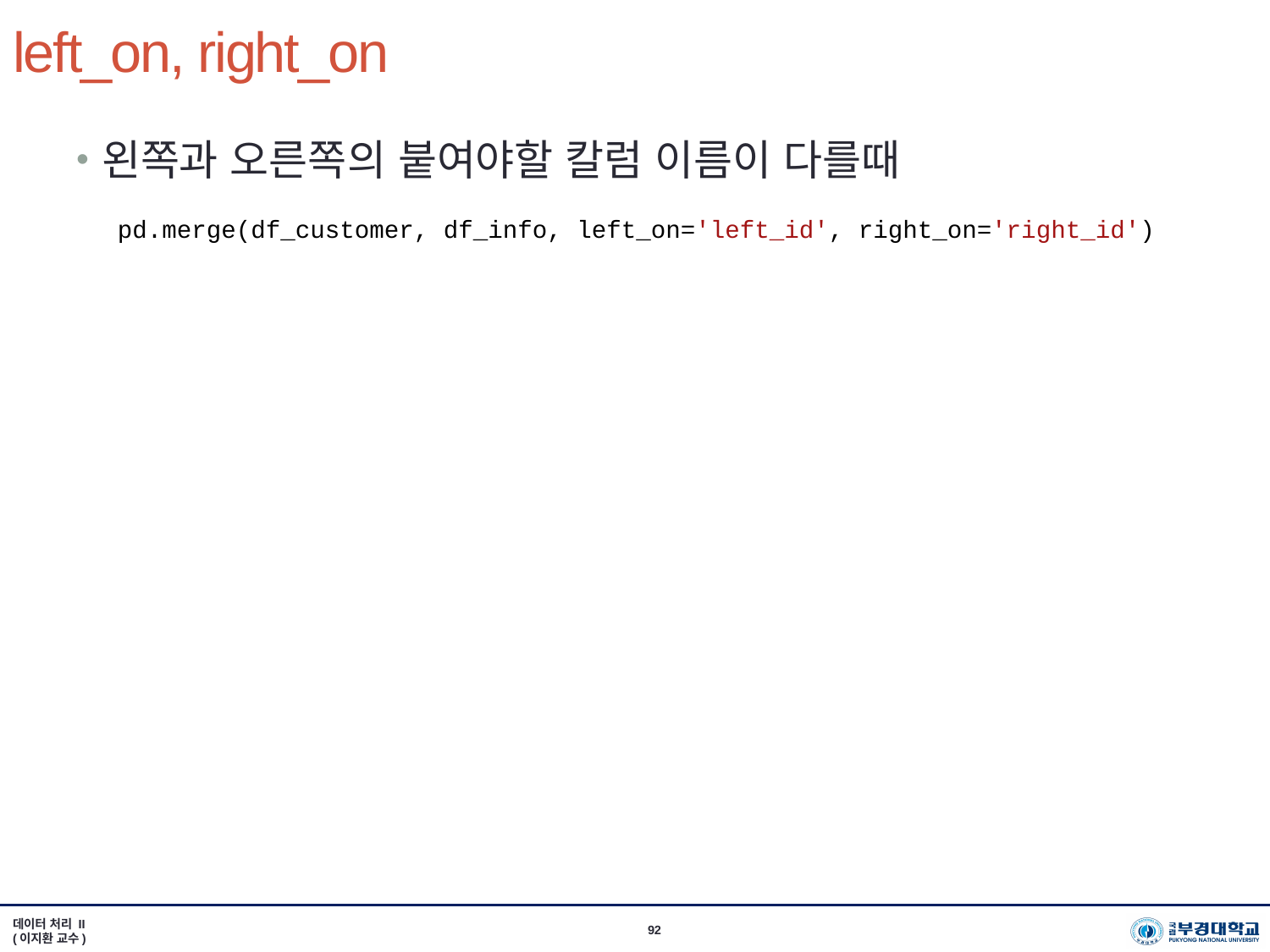

# left_on, right_on
왼쪽과 오른쪽의 붙여야할 칼럼 이름이 다를때

pd.merge(df_customer, df_info, left_on='left_id', right_on='right_id')
데이터 처리 II
(이지환 교수)